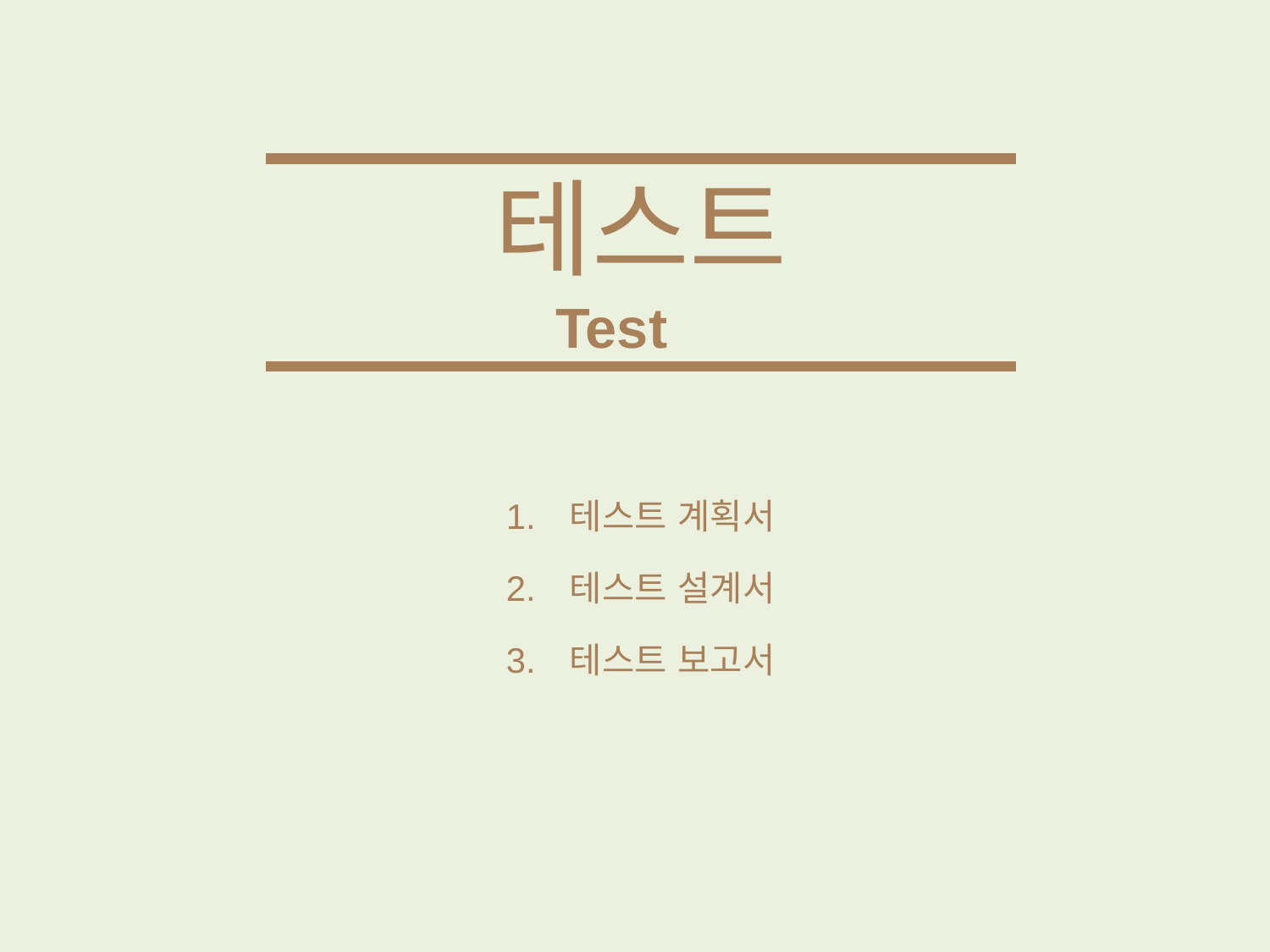

테스트
Test

테스트 계획서

테스트 설계서

테스트 보고서